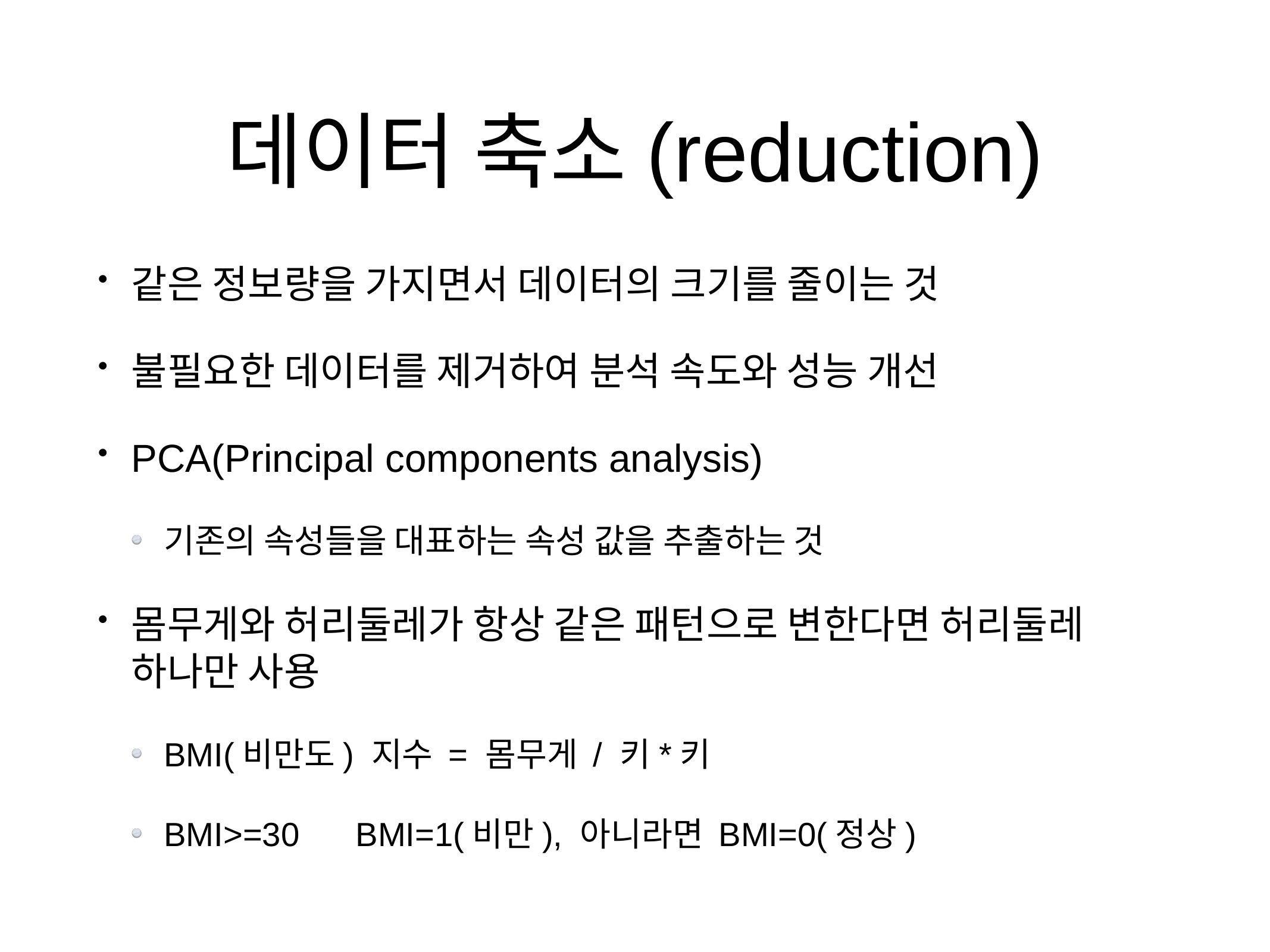

# 데이터 축소(reduction)
같은 정보량을 가지면서 데이터의 크기를 줄이는 것
불필요한 데이터를 제거하여 분석 속도와 성능 개선
PCA(Principal components analysis)
기존의 속성들을 대표하는 속성 값을 추출하는 것
몸무게와 허리둘레가 항상 같은 패턴으로 변한다면 허리둘레 하나만 사용
BMI(비만도) 지수 = 몸무게 / 키*키
BMI>=30      BMI=1(비만), 아니라면 BMI=0(정상)
147